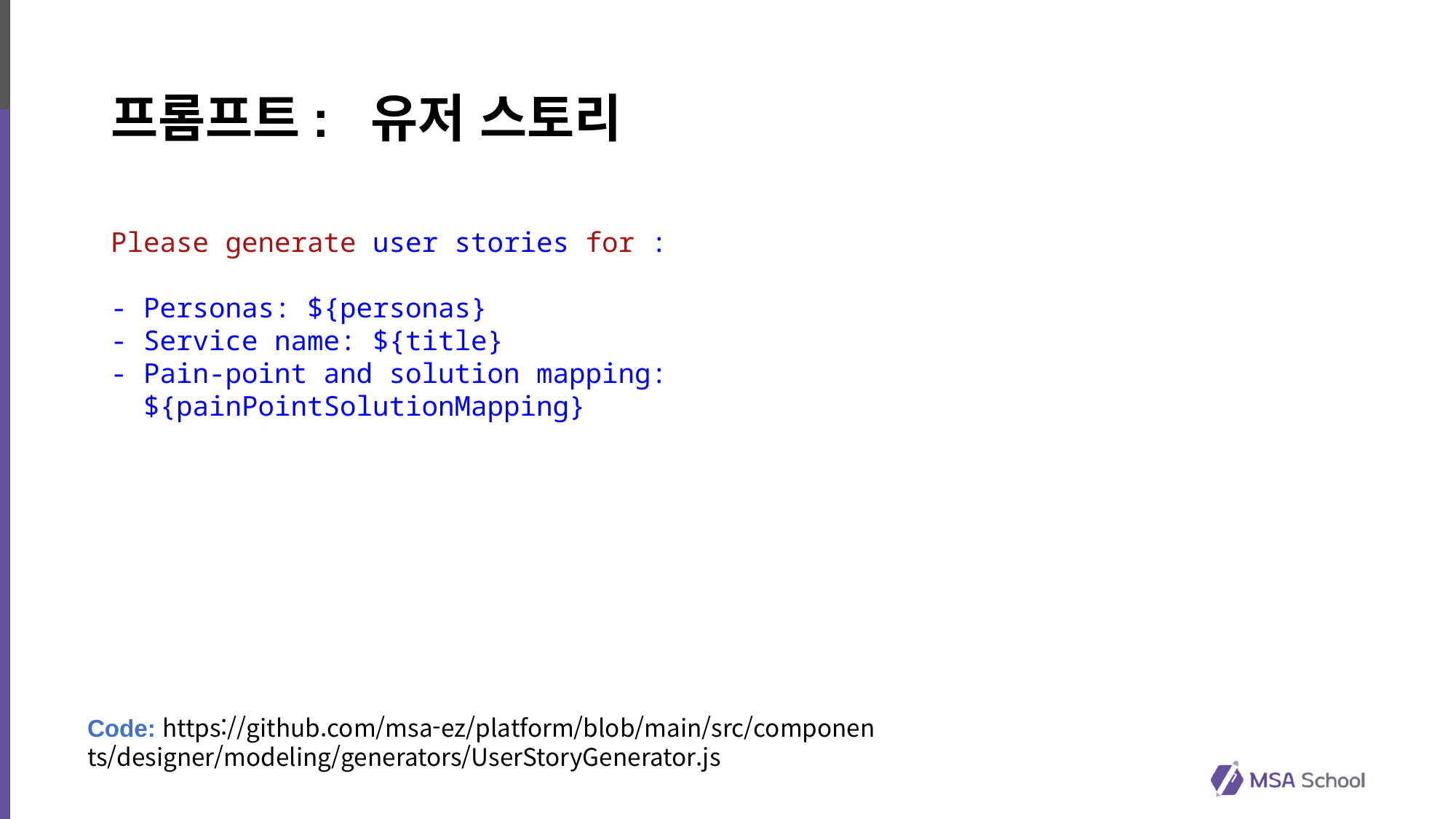

# 프롬프트:  유저 스토리
Please generate user stories for :

- Personas: ${personas}
- Service name: ${title}
- Pain-point and solution mapping:
  ${painPointSolutionMapping}

Code: https://github.com/msa-ez/platform/blob/main/src/components/designer/modeling/generators/UserStoryGenerator.js